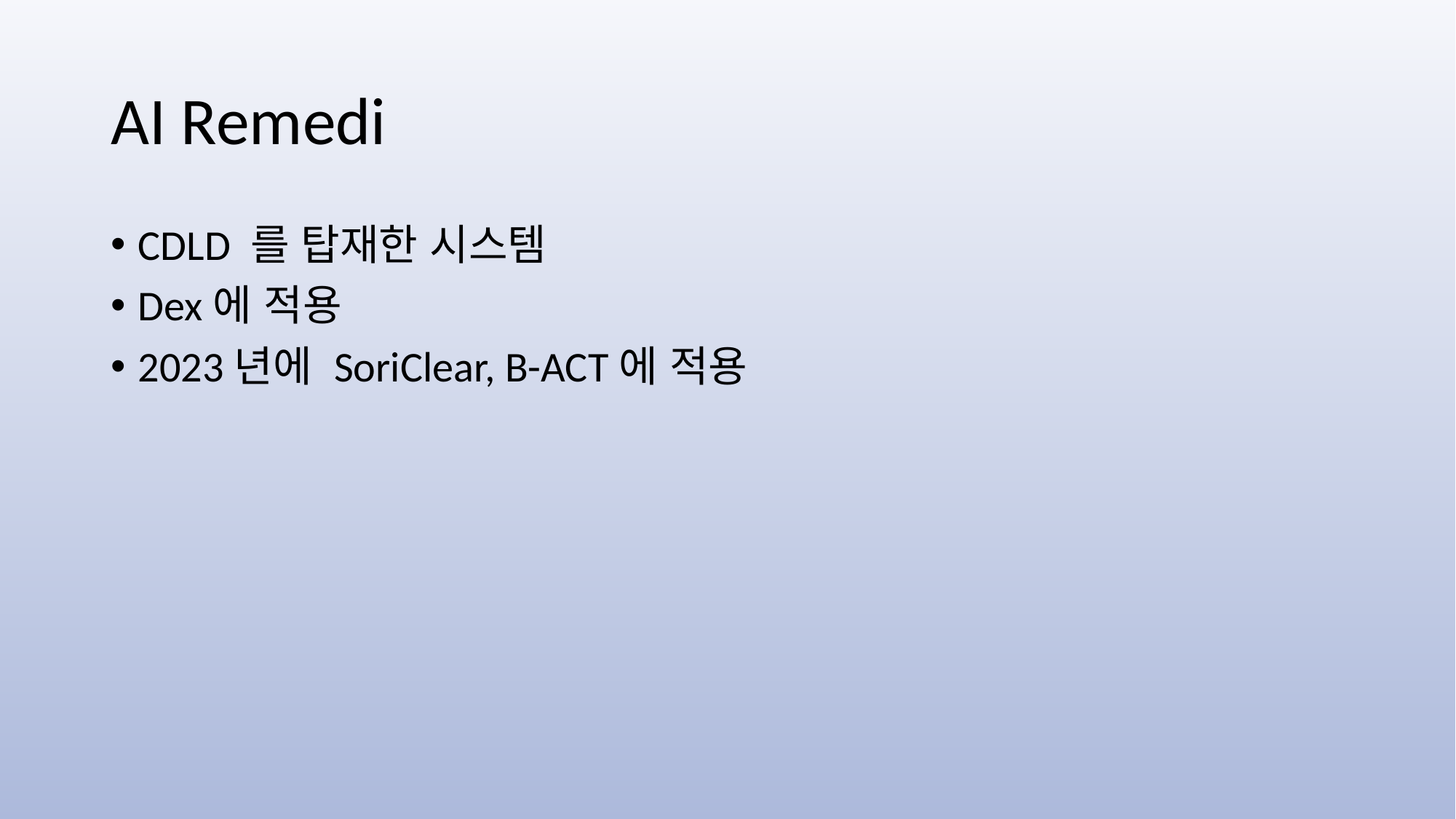

# AI Remedi
CDLD 를 탑재한 시스템
Dex에 적용
2023년에 SoriClear, B-ACT에 적용